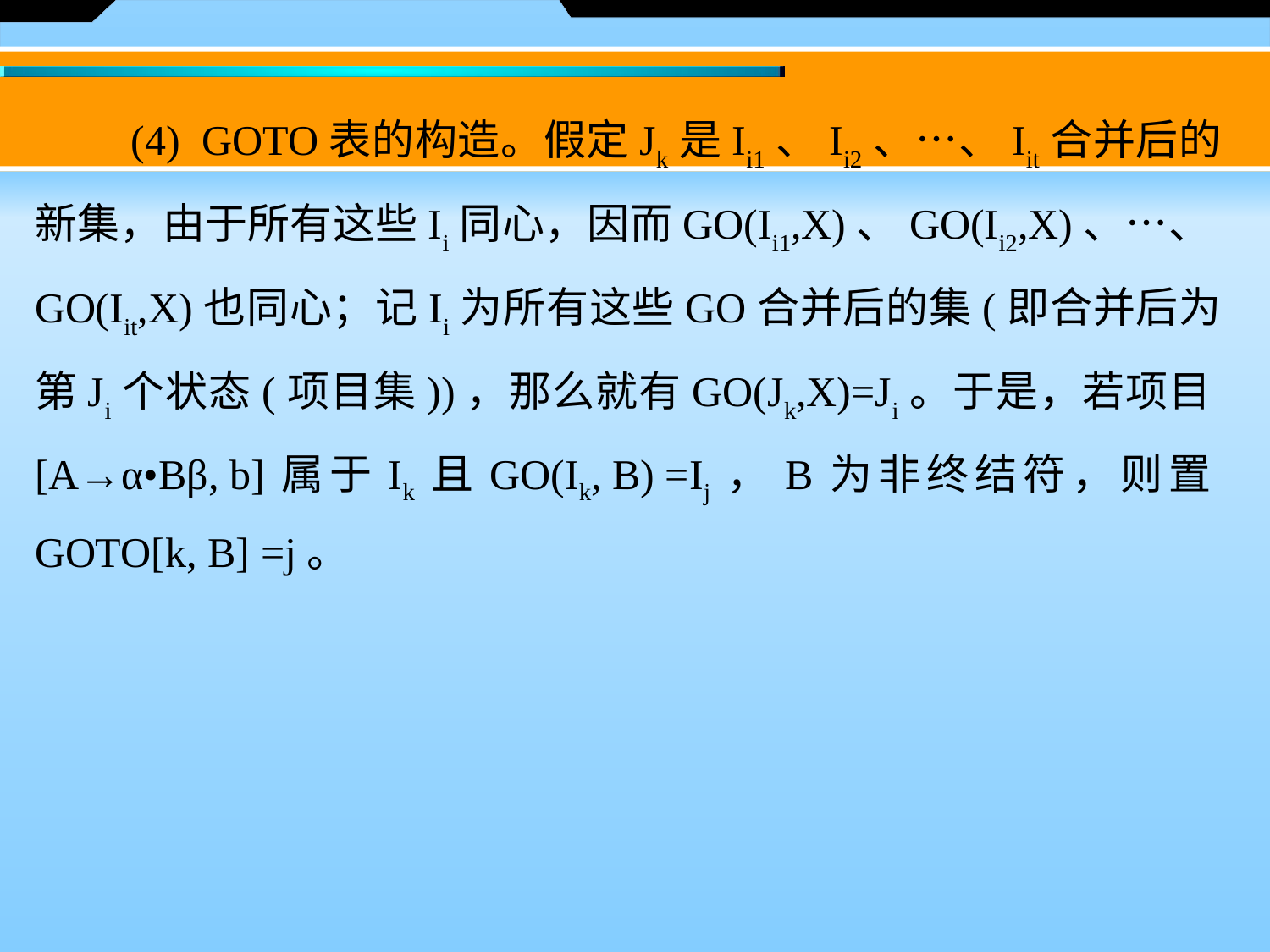

(4)  GOTO表的构造。假定Jk是Ii1、Ii2、…、Iit合并后的新集，由于所有这些Ii同心，因而GO(Ii1,X)、GO(Ii2,X)、…、GO(Iit,X)也同心；记Ii为所有这些GO合并后的集(即合并后为第Ji个状态(项目集))，那么就有GO(Jk,X)=Ji。于是，若项目[A→α•Bβ, b]属于Ik且GO(Ik, B) =Ij，B为非终结符，则置GOTO[k, B] =j。